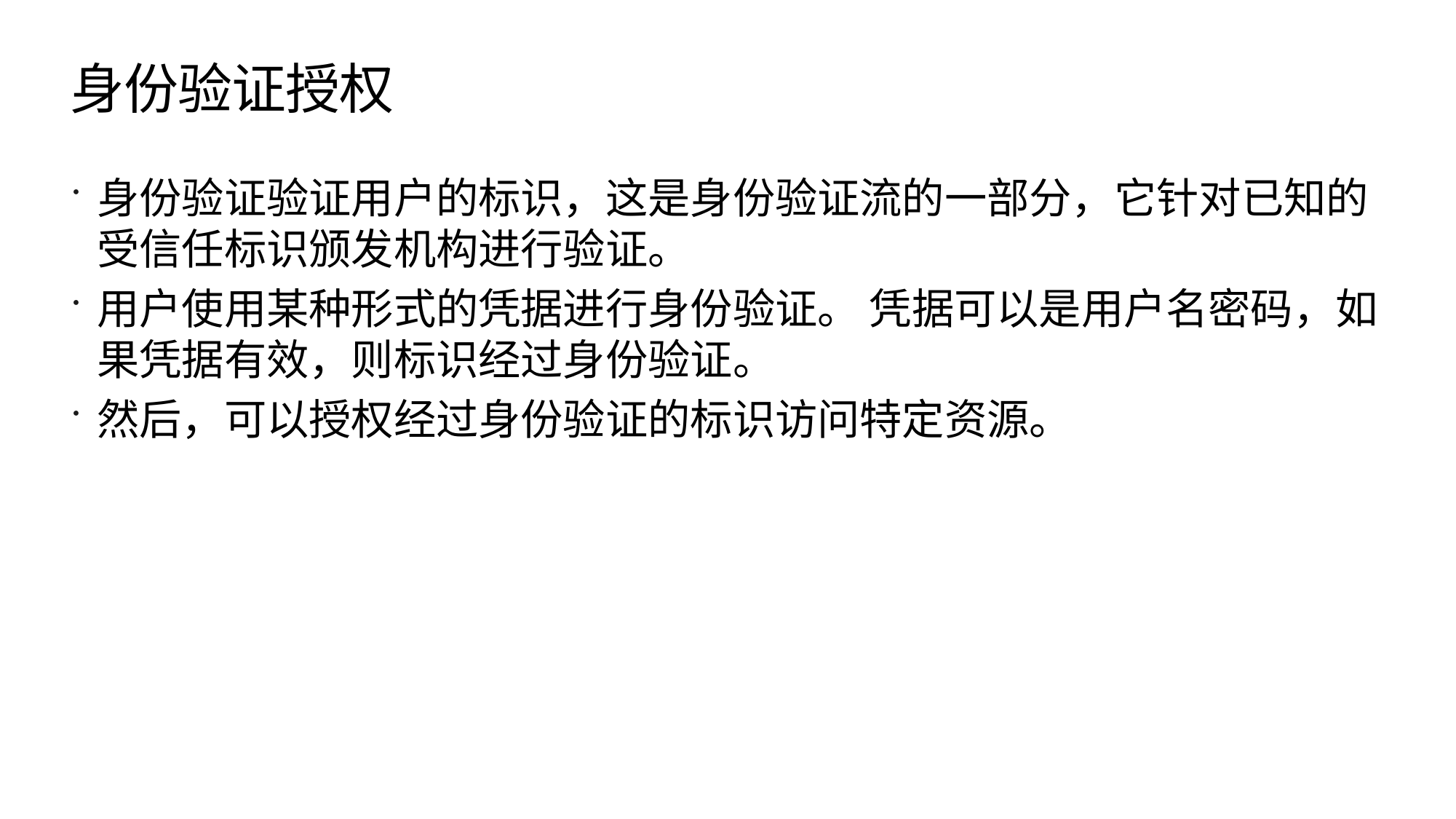

# 身份验证授权
身份验证验证用户的标识，这是身份验证流的一部分，它针对已知的受信任标识颁发机构进行验证。
用户使用某种形式的凭据进行身份验证。 凭据可以是用户名密码，如果凭据有效，则标识经过身份验证。
然后，可以授权经过身份验证的标识访问特定资源。